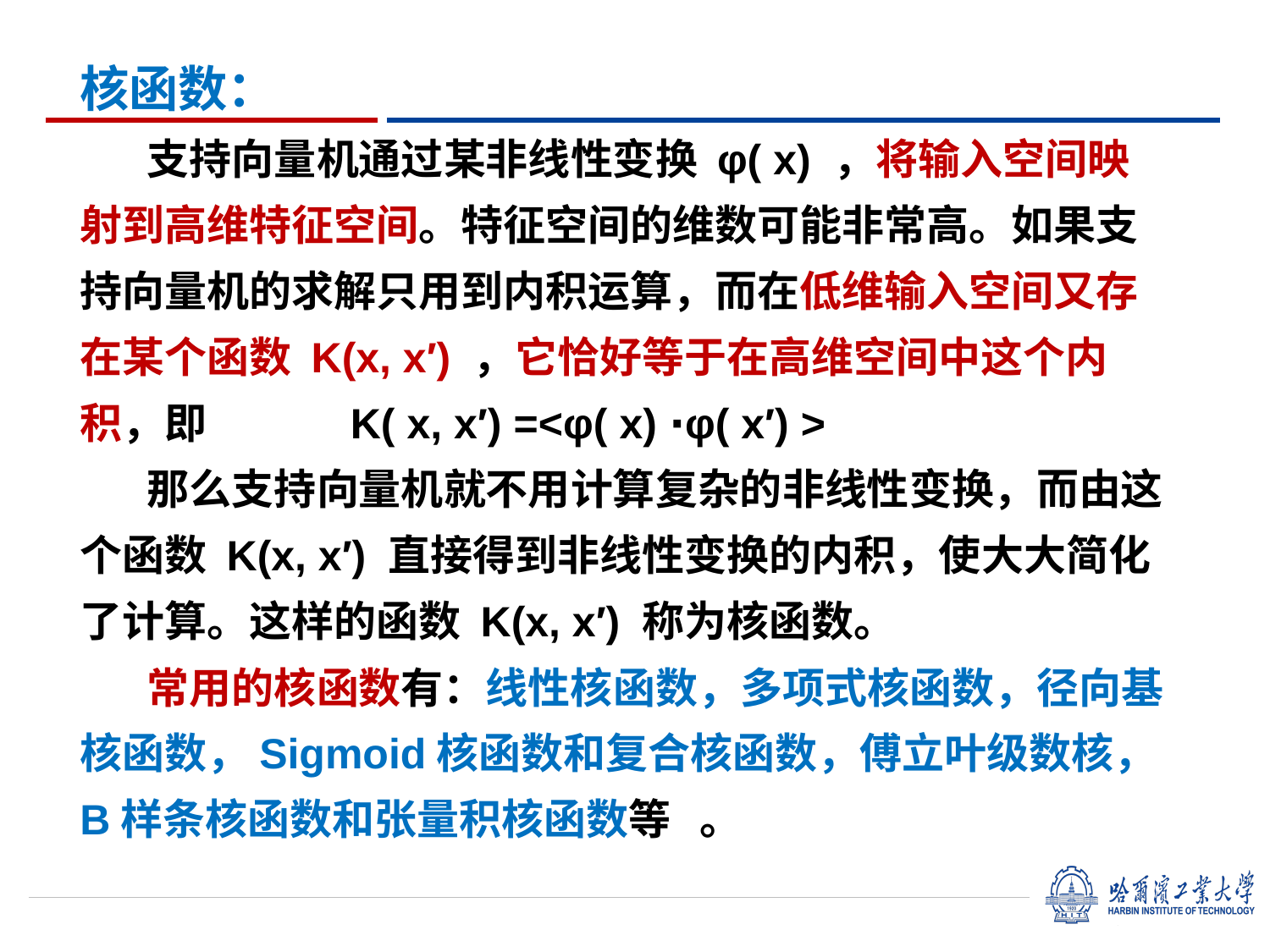

核函数：
      支持向量机通过某非线性变换 φ( x) ，将输入空间映射到高维特征空间。特征空间的维数可能非常高。如果支持向量机的求解只用到内积运算，而在低维输入空间又存在某个函数 K(x, x′) ，它恰好等于在高维空间中这个内积，即              K( x, x′) =<φ( x) ⋅φ( x′) >
      那么支持向量机就不用计算复杂的非线性变换，而由这个函数 K(x, x′) 直接得到非线性变换的内积，使大大简化了计算。这样的函数 K(x, x′) 称为核函数。
      常用的核函数有：线性核函数，多项式核函数，径向基核函数，Sigmoid核函数和复合核函数，傅立叶级数核，B样条核函数和张量积核函数等   。